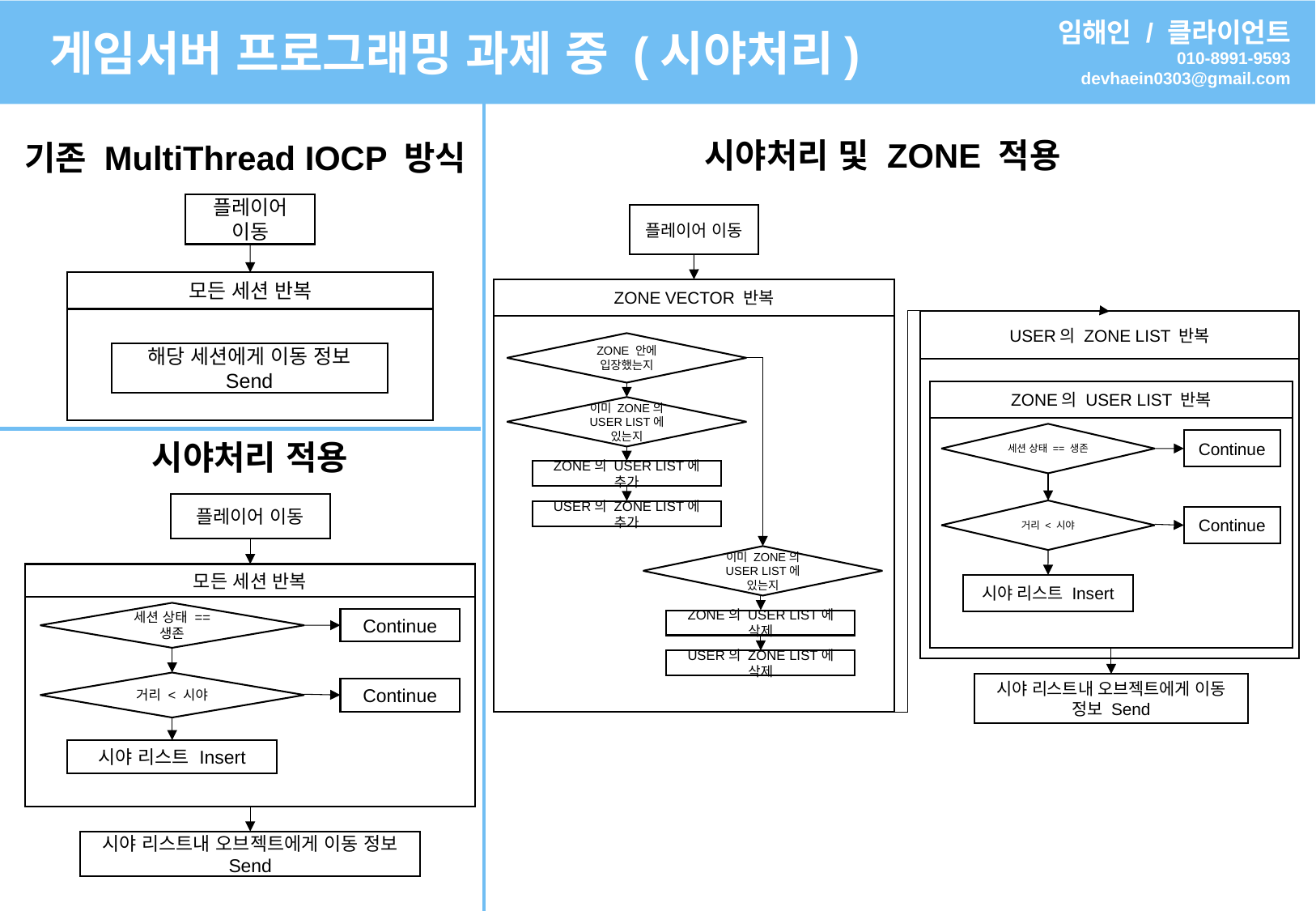

임해인 / 클라이언트
010-8991-9593
devhaein0303@gmail.com
게임서버 프로그래밍 과제 중 (시야처리)
시야처리 및 ZONE 적용
기존 MultiThread IOCP 방식
플레이어 이동
모든 세션 반복

해당 세션에게 이동 정보 Send
플레이어 이동

ZONE VECTOR 반복

USER의 ZONE LIST 반복
ZONE 안에 입장했는지

ZONE의 USER LIST 반복
이미 ZONE의 USER LIST에 있는지
세션 상태 == 생존
Continue
시야처리 적용
ZONE의 USER LIST에 추가
플레이어 이동

모든 세션 반복
세션 상태 == 생존
Continue
거리 < 시야
Continue
시야 리스트 Insert
시야 리스트내 오브젝트에게 이동 정보 Send
거리 < 시야
USER의 ZONE LIST에 추가
Continue
이미 ZONE의 USER LIST에 있는지
시야 리스트 Insert
ZONE의 USER LIST에 삭제
USER의 ZONE LIST에 삭제
시야 리스트내 오브젝트에게 이동 정보 Send